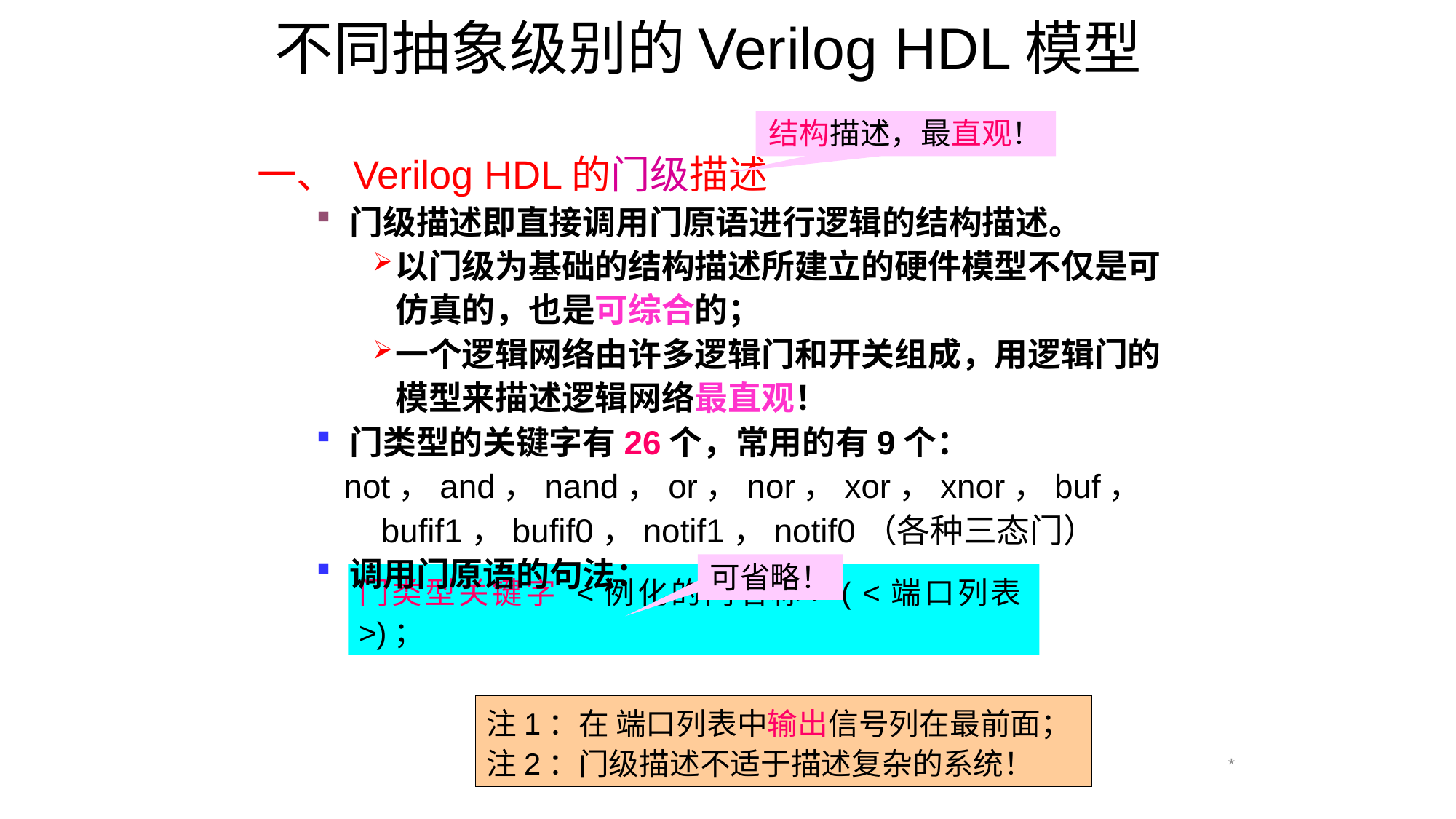

# 不同抽象级别的Verilog HDL模型
结构描述，最直观！
一、 Verilog HDL的门级描述
门级描述即直接调用门原语进行逻辑的结构描述。
以门级为基础的结构描述所建立的硬件模型不仅是可仿真的，也是可综合的；
一个逻辑网络由许多逻辑门和开关组成，用逻辑门的模型来描述逻辑网络最直观！
门类型的关键字有26个，常用的有9个：
   not，and，nand，or，nor，xor，xnor，buf，
       bufif1，bufif0，notif1，notif0（各种三态门）
调用门原语的句法：
可省略！
门类型关键字 <例化的门名称> ( <端口列表>)；
注1：在 端口列表中输出信号列在最前面；
注2：门级描述不适于描述复杂的系统！
*